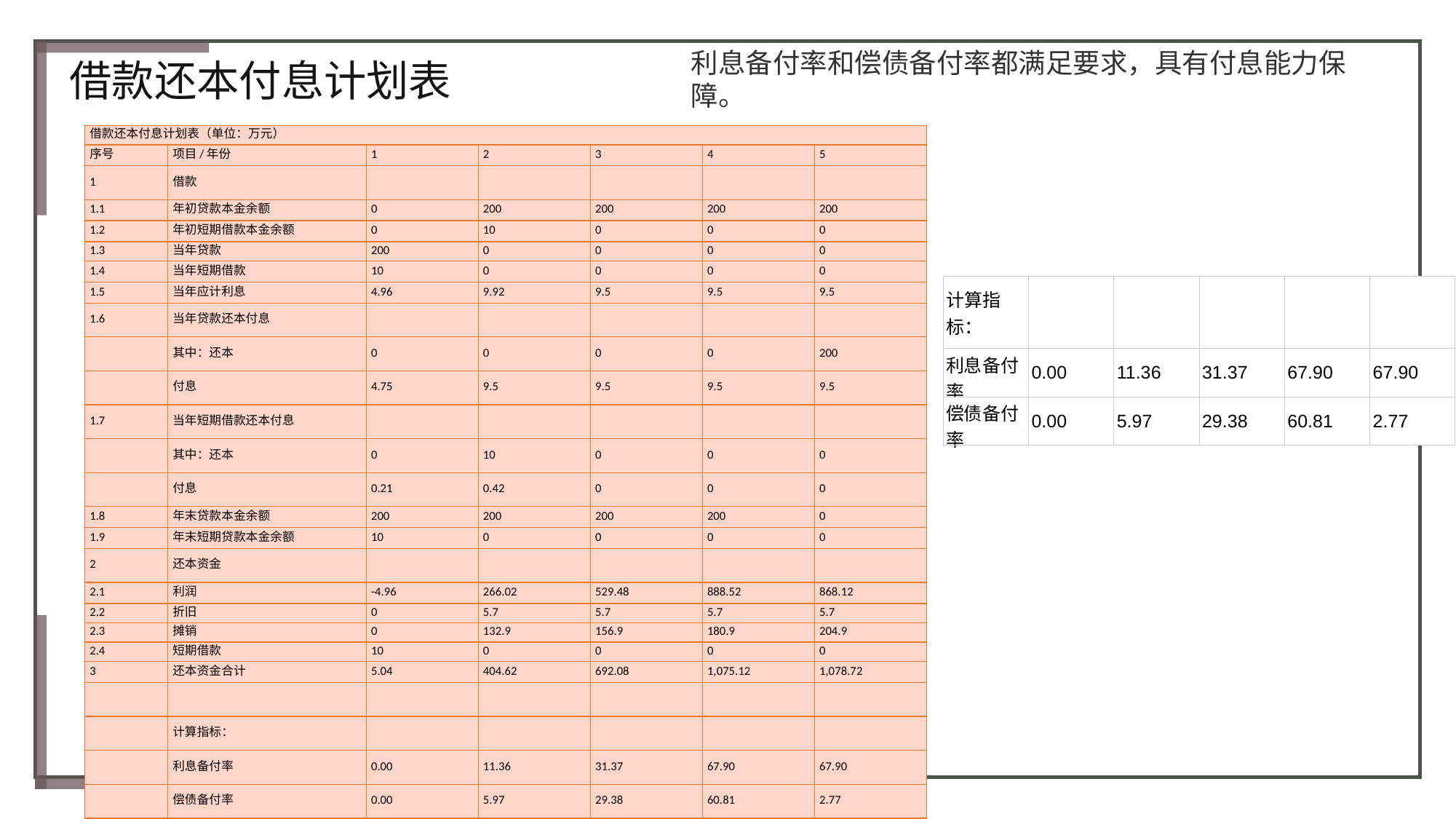

利息备付率和偿债备付率都满足要求，具有付息能力保障。

借款还本付息计划表
| 借款还本付息计划表（单位：万元） |  |  |  |  |  |  |
| --- | --- | --- | --- | --- | --- | --- |
| 序号 | 项目/年份 | 1 | 2 | 3 | 4 | 5 |
| 1 | 借款 |  |  |  |  |  |
| 1.1 | 年初贷款本金余额 | 0 | 200 | 200 | 200 | 200 |
| 1.2 | 年初短期借款本金余额 | 0 | 10 | 0 | 0 | 0 |
| 1.3 | 当年贷款 | 200 | 0 | 0 | 0 | 0 |
| 1.4 | 当年短期借款 | 10 | 0 | 0 | 0 | 0 |
| 1.5 | 当年应计利息 | 4.96 | 9.92 | 9.5 | 9.5 | 9.5 |
| 1.6 | 当年贷款还本付息 |  |  |  |  |  |
|  | 其中：还本 | 0 | 0 | 0 | 0 | 200 |
|  | 付息 | 4.75 | 9.5 | 9.5 | 9.5 | 9.5 |
| 1.7 | 当年短期借款还本付息 |  |  |  |  |  |
|  | 其中：还本 | 0 | 10 | 0 | 0 | 0 |
|  | 付息 | 0.21 | 0.42 | 0 | 0 | 0 |
| 1.8 | 年末贷款本金余额 | 200 | 200 | 200 | 200 | 0 |
| 1.9 | 年末短期贷款本金余额 | 10 | 0 | 0 | 0 | 0 |
| 2 | 还本资金 |  |  |  |  |  |
| 2.1 | 利润 | -4.96 | 266.02 | 529.48 | 888.52 | 868.12 |
| 2.2 | 折旧 | 0 | 5.7 | 5.7 | 5.7 | 5.7 |
| 2.3 | 摊销 | 0 | 132.9 | 156.9 | 180.9 | 204.9 |
| 2.4 | 短期借款 | 10 | 0 | 0 | 0 | 0 |
| 3 | 还本资金合计 | 5.04 | 404.62 | 692.08 | 1,075.12 | 1,078.72 |
|  |  |  |  |  |  |  |
|  | 计算指标： |  |  |  |  |  |
|  | 利息备付率 | 0.00 | 11.36 | 31.37 | 67.90 | 67.90 |
|  | 偿债备付率 | 0.00 | 5.97 | 29.38 | 60.81 | 2.77 |

| 计算指标： |  |  |  |  |  |
| --- | --- | --- | --- | --- | --- |
| 利息备付率 | 0.00 | 11.36 | 31.37 | 67.90 | 67.90 |
| 偿债备付率 | 0.00 | 5.97 | 29.38 | 60.81 | 2.77 |